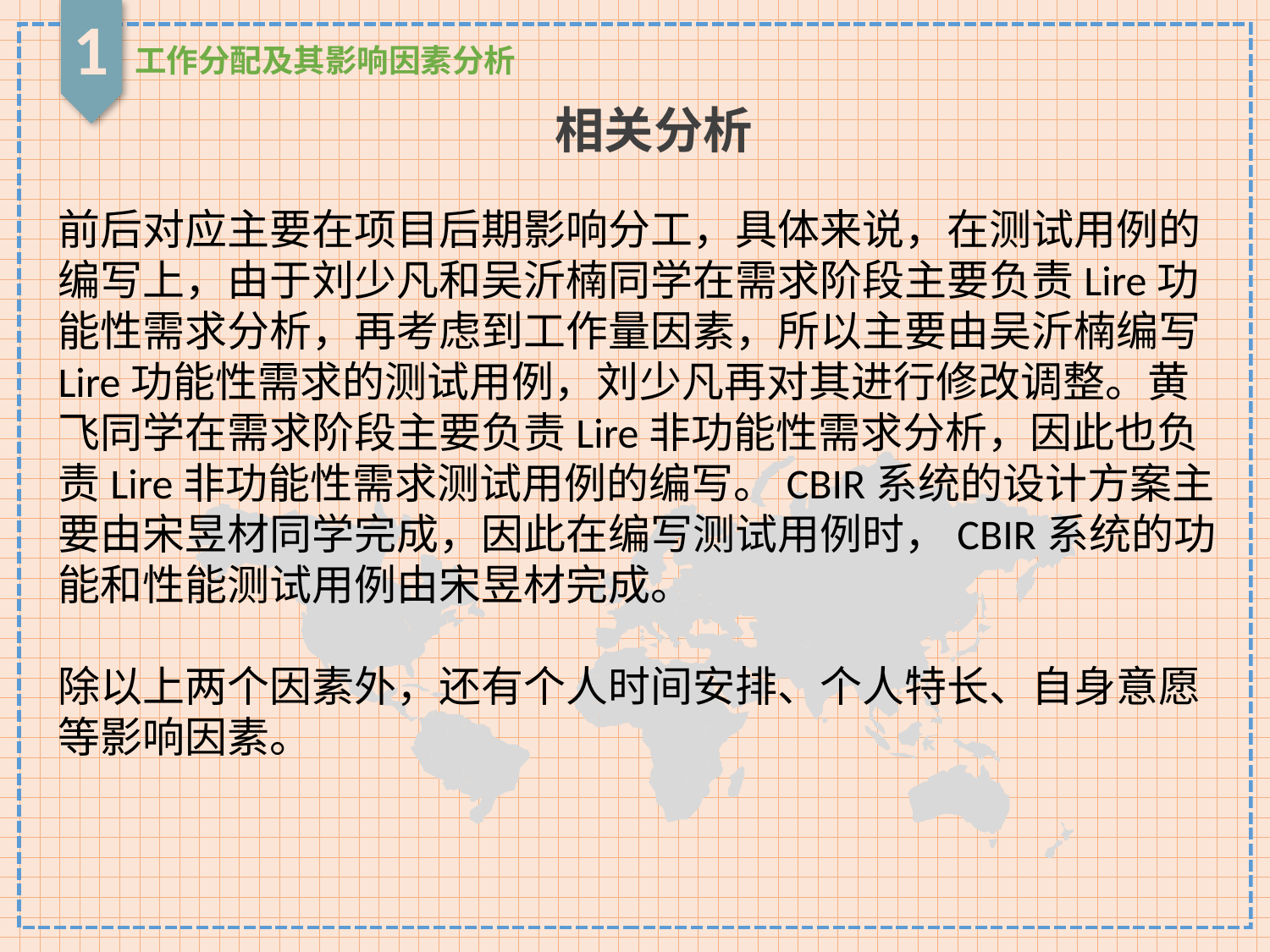

1
工作分配及其影响因素分析
相关分析

前后对应主要在项目后期影响分工，具体来说，在测试用例的编写上，由于刘少凡和吴沂楠同学在需求阶段主要负责Lire功能性需求分析，再考虑到工作量因素，所以主要由吴沂楠编写Lire功能性需求的测试用例，刘少凡再对其进行修改调整。黄飞同学在需求阶段主要负责Lire非功能性需求分析，因此也负责Lire非功能性需求测试用例的编写。CBIR系统的设计方案主要由宋昱材同学完成，因此在编写测试用例时，CBIR系统的功能和性能测试用例由宋昱材完成。

除以上两个因素外，还有个人时间安排、个人特长、自身意愿等影响因素。